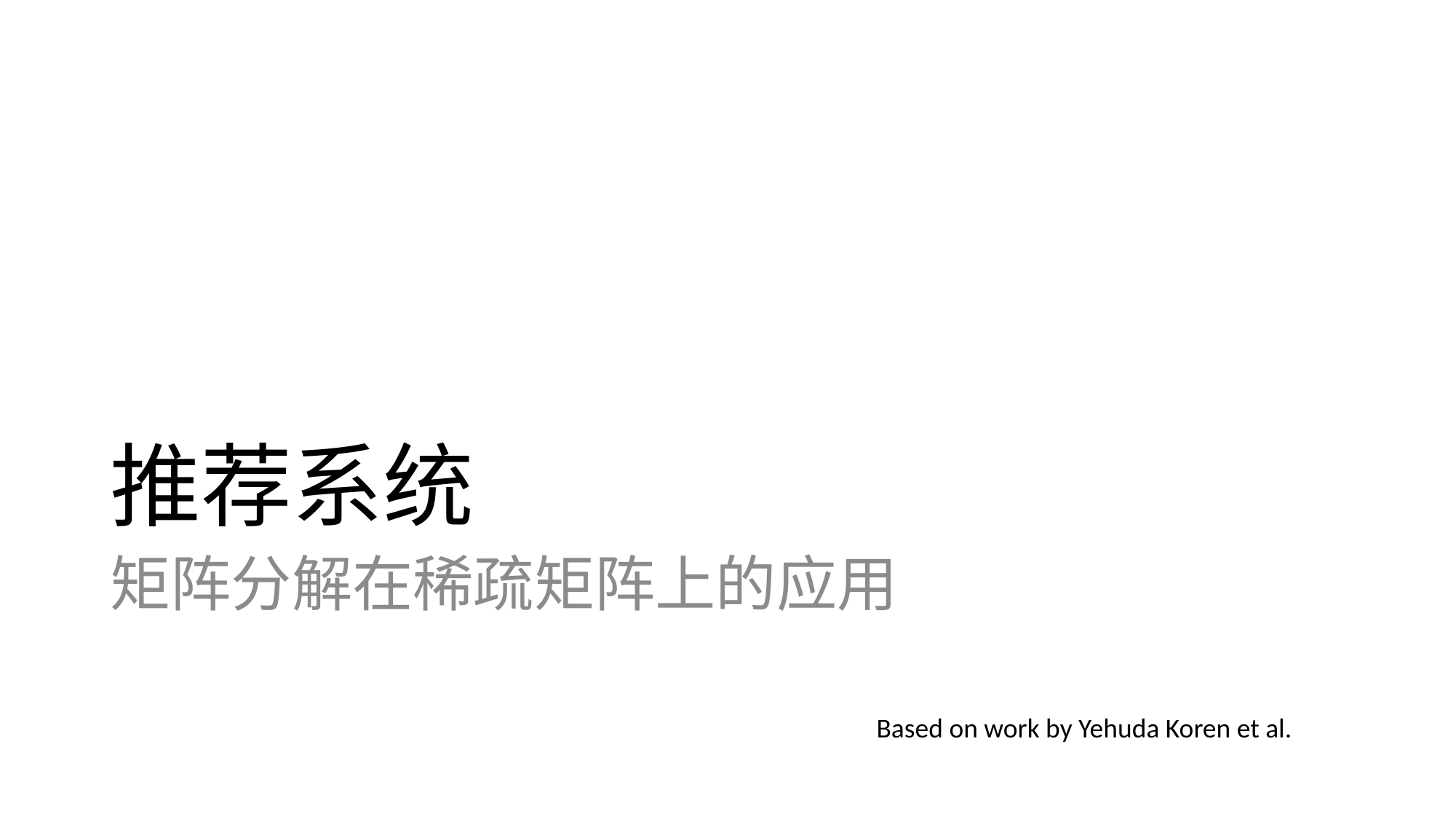

# 推荐系统
矩阵分解在稀疏矩阵上的应用
Based on work by Yehuda Koren et al.